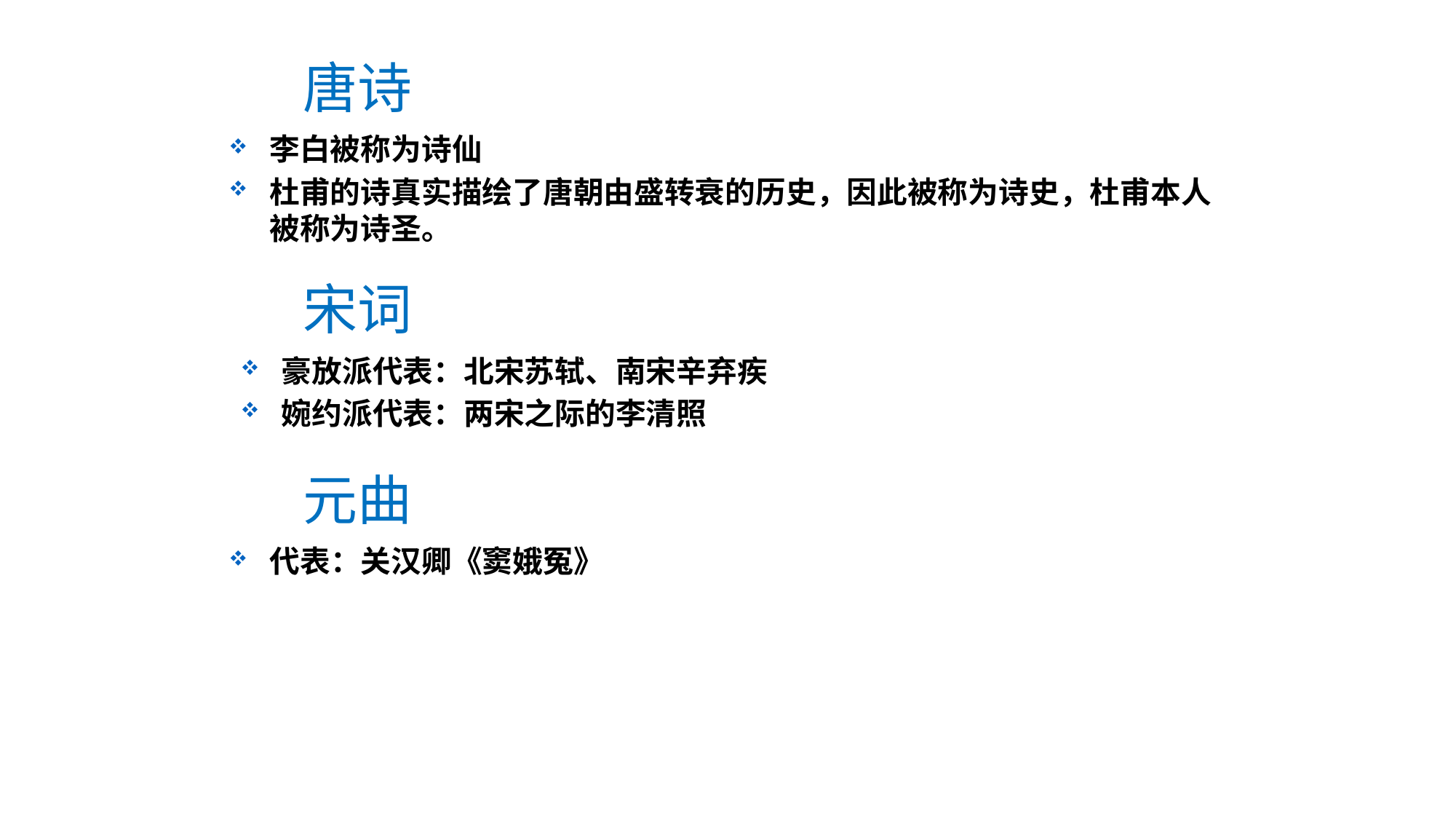

唐诗
李白被称为诗仙
杜甫的诗真实描绘了唐朝由盛转衰的历史，因此被称为诗史，杜甫本人被称为诗圣。
宋词
豪放派代表：北宋苏轼、南宋辛弃疾
婉约派代表：两宋之际的李清照
元曲
代表：关汉卿《窦娥冤》